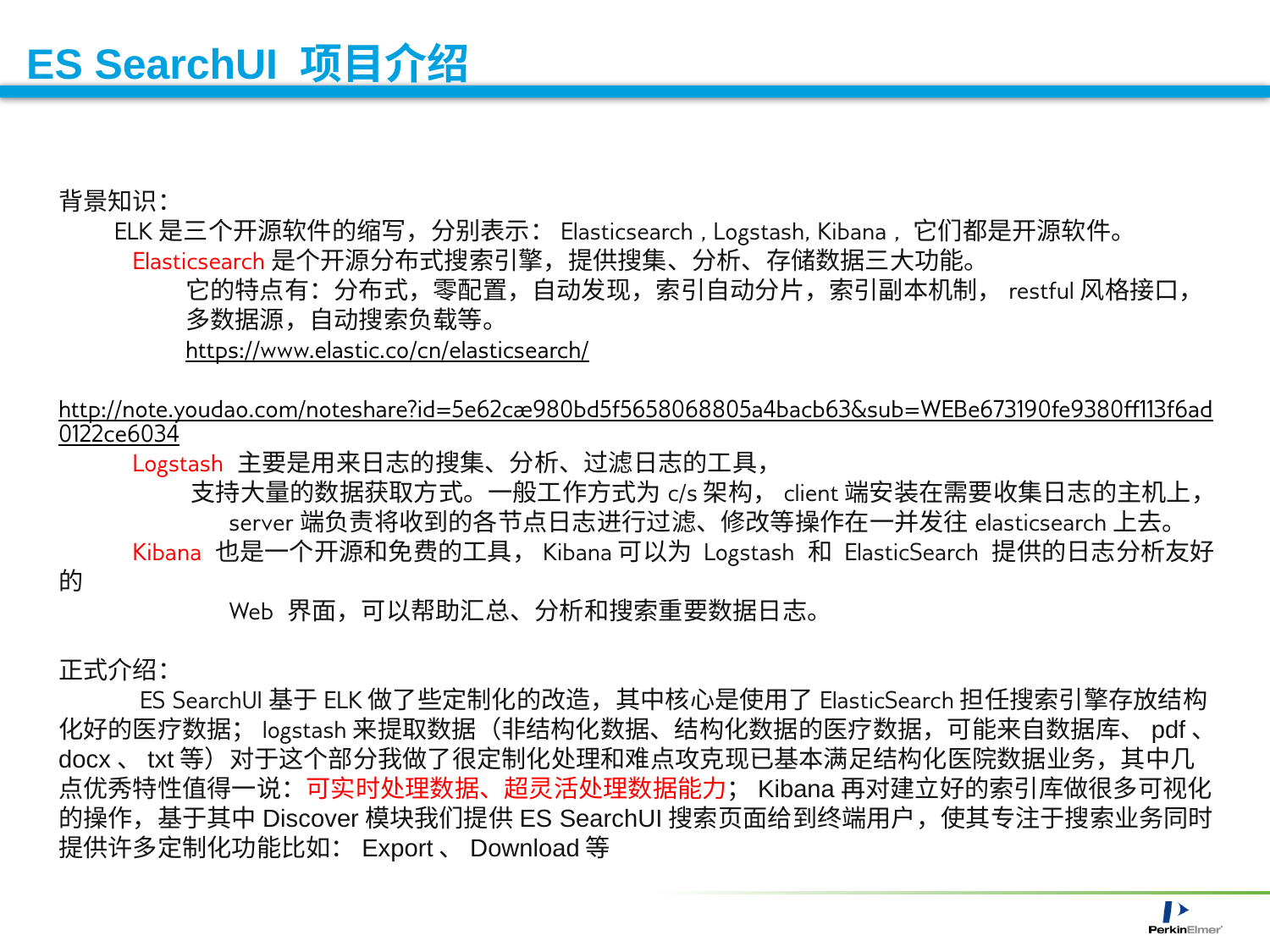

# ES SearchUI 项目介绍
背景知识：
        ELK是三个开源软件的缩写，分别表示：Elasticsearch , Logstash, Kibana , 它们都是开源软件。
          Elasticsearch是个开源分布式搜索引擎，提供搜集、分析、存储数据三大功能。
	它的特点有：分布式，零配置，自动发现，索引自动分片，索引副本机制，restful风格接口，
	多数据源，自动搜索负载等。
	https://www.elastic.co/cn/elasticsearch/
	http://note.youdao.com/noteshare?id=5e62cae980bd5f5658068805a4bacb63&sub=WEBe673190fe9380ff113f6ad0122ce6034
          Logstash 主要是用来日志的搜集、分析、过滤日志的工具，
                       支持大量的数据获取方式。一般工作方式为c/s架构，client端安装在需要收集日志的主机上，
                       server端负责将收到的各节点日志进行过滤、修改等操作在一并发往elasticsearch上去。
          Kibana 也是一个开源和免费的工具，Kibana可以为 Logstash 和 ElasticSearch 提供的日志分析友好的
                       Web 界面，可以帮助汇总、分析和搜索重要数据日志。

正式介绍：
           ES SearchUI基于ELK做了些定制化的改造，其中核心是使用了ElasticSearch担任搜索引擎存放结构化好的医疗数据；logstash来提取数据（非结构化数据、结构化数据的医疗数据，可能来自数据库、pdf、docx、txt等）对于这个部分我做了很定制化处理和难点攻克现已基本满足结构化医院数据业务，其中几点优秀特性值得一说：可实时处理数据、超灵活处理数据能力；Kibana再对建立好的索引库做很多可视化的操作，基于其中Discover模块我们提供ES SearchUI搜索页面给到终端用户，使其专注于搜索业务同时提供许多定制化功能比如：Export、Download等